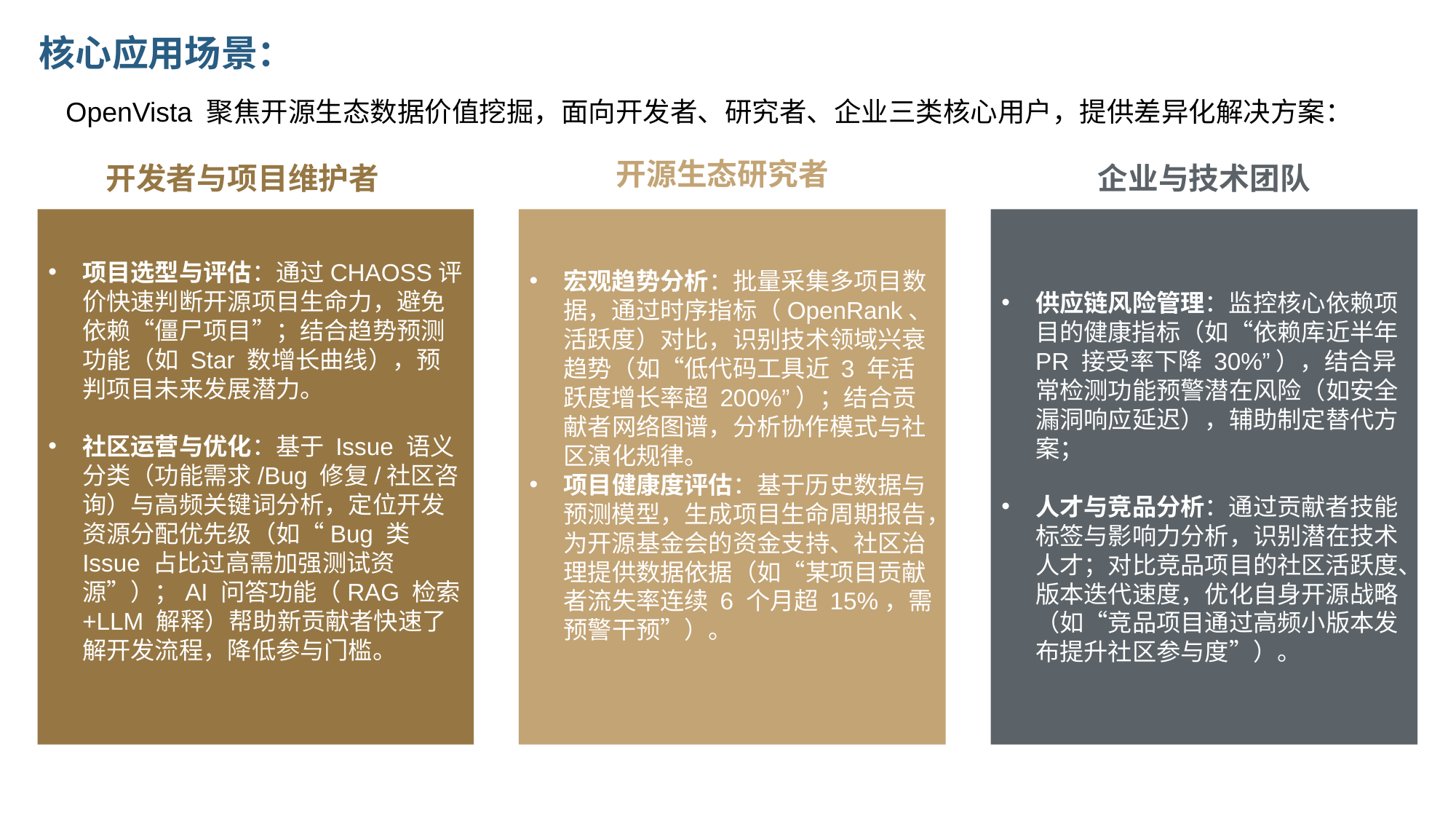

核心应用场景：
OpenVista 聚焦开源生态数据价值挖掘，面向开发者、研究者、企业三类核心用户，提供差异化解决方案：
开源生态研究者
开发者与项目维护者
企业与技术团队
项目选型与评估：通过CHAOSS评价快速判断开源项目生命力，避免依赖“僵尸项目”；结合趋势预测功能（如 Star 数增长曲线），预判项目未来发展潜力。

社区运营与优化：基于 Issue 语义分类（功能需求/Bug 修复/社区咨询）与高频关键词分析，定位开发资源分配优先级（如“Bug 类 Issue 占比过高需加强测试资源”）；AI 问答功能（RAG 检索+LLM 解释）帮助新贡献者快速了解开发流程，降低参与门槛。

宏观趋势分析：批量采集多项目数据，通过时序指标（OpenRank、活跃度）对比，识别技术领域兴衰趋势（如“低代码工具近 3 年活跃度增长率超 200%”）；结合贡献者网络图谱，分析协作模式与社区演化规律。
项目健康度评估：基于历史数据与预测模型，生成项目生命周期报告，为开源基金会的资金支持、社区治理提供数据依据（如“某项目贡献者流失率连续 6 个月超 15%，需预警干预”）。

供应链风险管理：监控核心依赖项目的健康指标（如“依赖库近半年 PR 接受率下降 30%”），结合异常检测功能预警潜在风险（如安全漏洞响应延迟），辅助制定替代方案；

人才与竞品分析：通过贡献者技能标签与影响力分析，识别潜在技术人才；对比竞品项目的社区活跃度、版本迭代速度，优化自身开源战略（如“竞品项目通过高频小版本发布提升社区参与度”）。